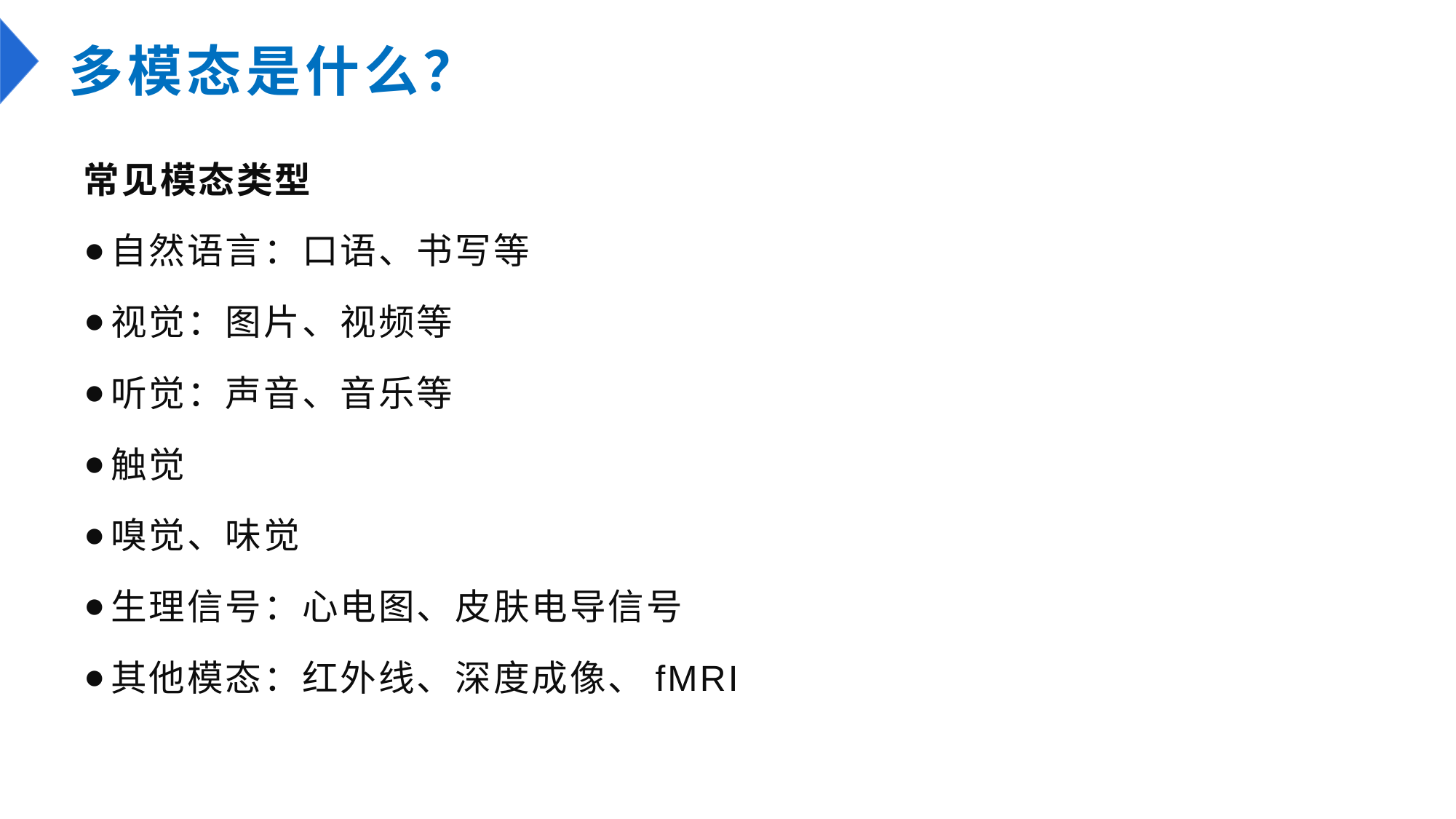

# 多模态是什么？
常见模态类型
自然语言：口语、书写等
视觉：图片、视频等
听觉：声音、音乐等
触觉
嗅觉、味觉
生理信号：心电图、皮肤电导信号
其他模态：红外线、深度成像、fMRI